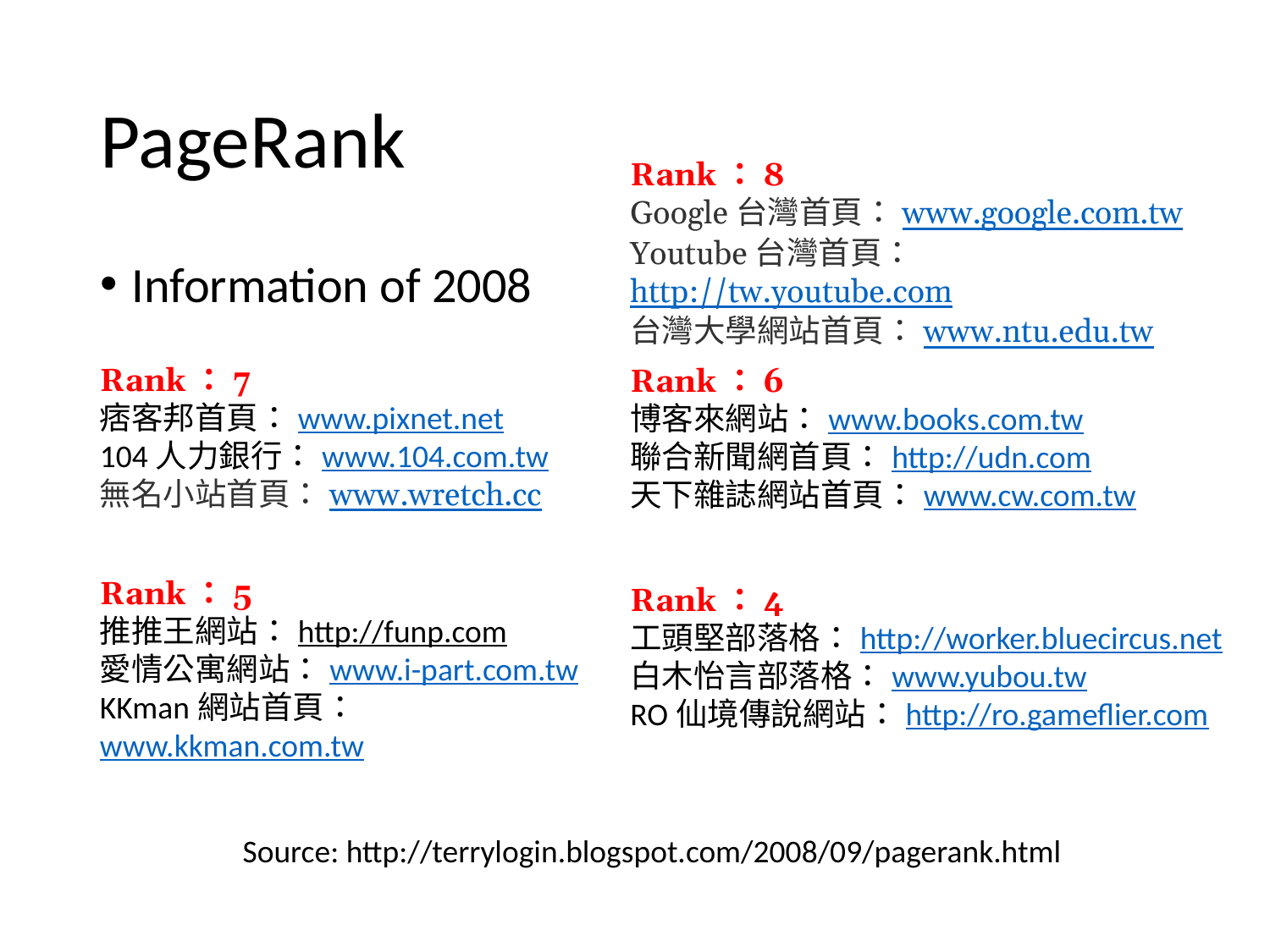

# PageRank
Rank：8
Google台灣首頁：www.google.com.tw
Youtube台灣首頁：http://tw.youtube.com
台灣大學網站首頁：www.ntu.edu.tw
Information of 2008
Rank：7
痞客邦首頁：www.pixnet.net
104人力銀行：www.104.com.tw
無名小站首頁：www.wretch.cc
Rank：6
博客來網站：www.books.com.tw
聯合新聞網首頁：http://udn.com
天下雜誌網站首頁：www.cw.com.tw
Rank：5
推推王網站：http://funp.com
愛情公寓網站：www.i-part.com.tw
KKman網站首頁：www.kkman.com.tw
Rank：4
工頭堅部落格：http://worker.bluecircus.net
白木怡言部落格：www.yubou.tw
RO仙境傳說網站：http://ro.gameflier.com
Source: http://terrylogin.blogspot.com/2008/09/pagerank.html